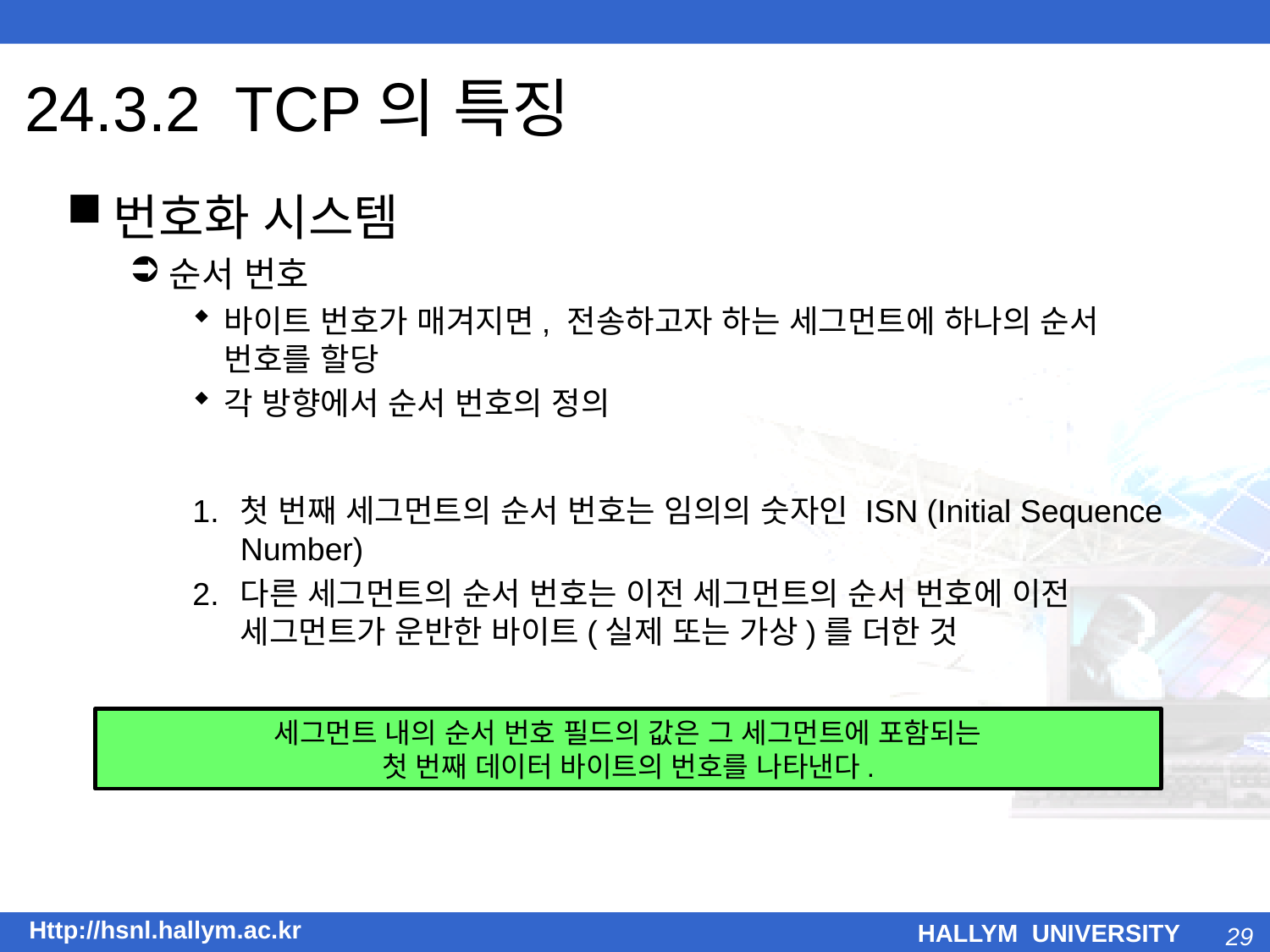

# 24.3.2  TCP의 특징
번호화 시스템
순서 번호
바이트 번호가 매겨지면, 전송하고자 하는 세그먼트에 하나의 순서
번호를 할당
각 방향에서 순서 번호의 정의

첫 번째 세그먼트의 순서 번호는 임의의 숫자인 ISN (Initial Sequence Number)
다른 세그먼트의 순서 번호는 이전 세그먼트의 순서 번호에 이전
세그먼트가 운반한 바이트(실제 또는 가상)를 더한 것
세그먼트 내의 순서 번호 필드의 값은 그 세그먼트에 포함되는
첫 번째 데이터 바이트의 번호를 나타낸다.
29